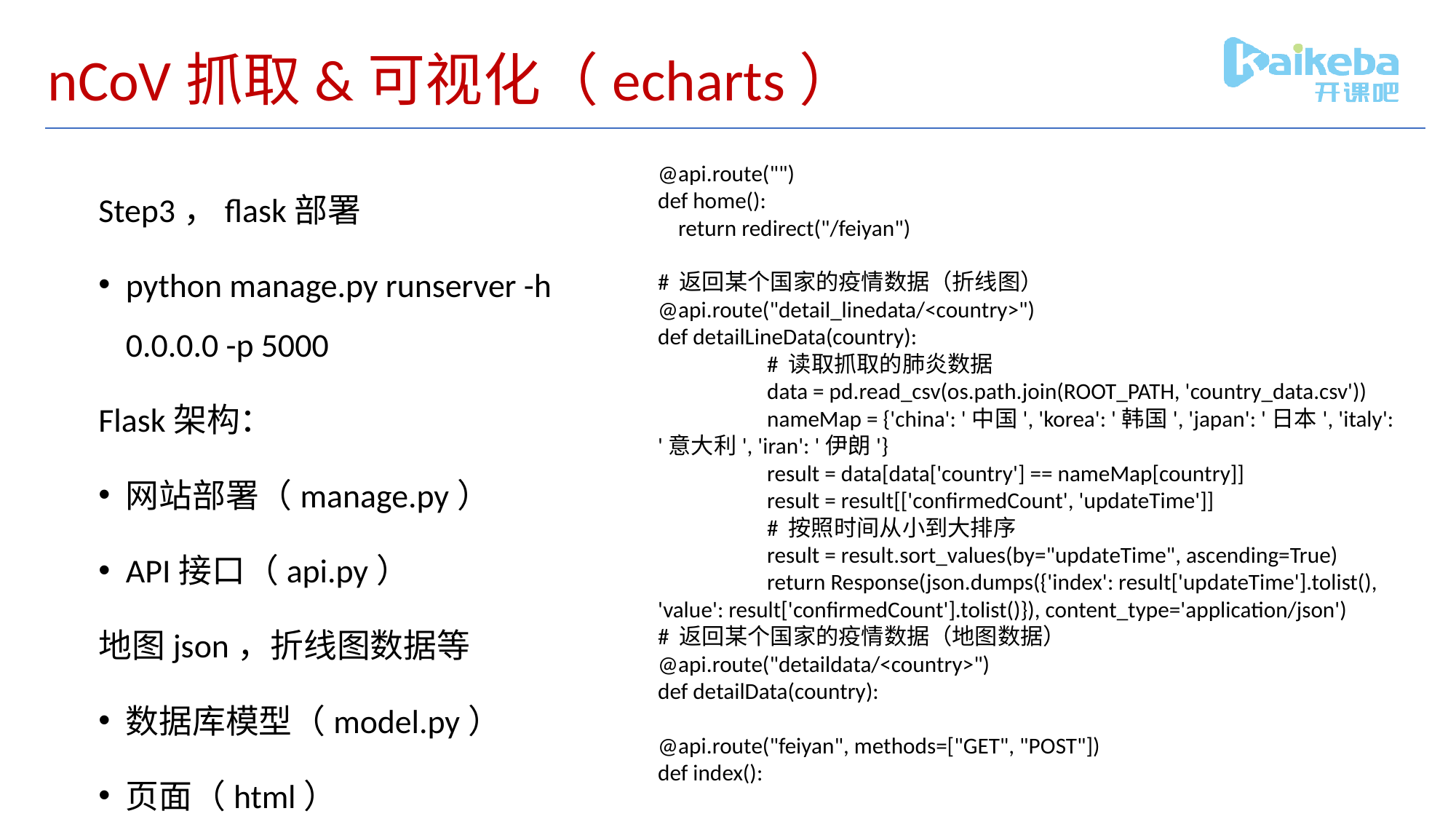

# nCoV抓取&可视化（echarts）
@api.route("")
def home():
    return redirect("/feiyan")

# 返回某个国家的疫情数据（折线图）
@api.route("detail_linedata/<country>")
def detailLineData(country):
	# 读取抓取的肺炎数据
	data = pd.read_csv(os.path.join(ROOT_PATH, 'country_data.csv'))
	nameMap = {'china': '中国', 'korea': '韩国', 'japan': '日本', 'italy': '意大利', 'iran': '伊朗'}
	result = data[data['country'] == nameMap[country]]
	result = result[['confirmedCount', 'updateTime']]
	# 按照时间从小到大排序
	result = result.sort_values(by="updateTime", ascending=True)
	return Response(json.dumps({'index': result['updateTime'].tolist(), 'value': result['confirmedCount'].tolist()}), content_type='application/json')
# 返回某个国家的疫情数据（地图数据）
@api.route("detaildata/<country>")
def detailData(country):

@api.route("feiyan", methods=["GET", "POST"])
def index():
Step3，flask部署
python manage.py runserver -h 0.0.0.0 -p 5000
Flask架构：
网站部署（manage.py）
API接口（api.py）
地图json，折线图数据等
数据库模型（model.py）
页面（html）